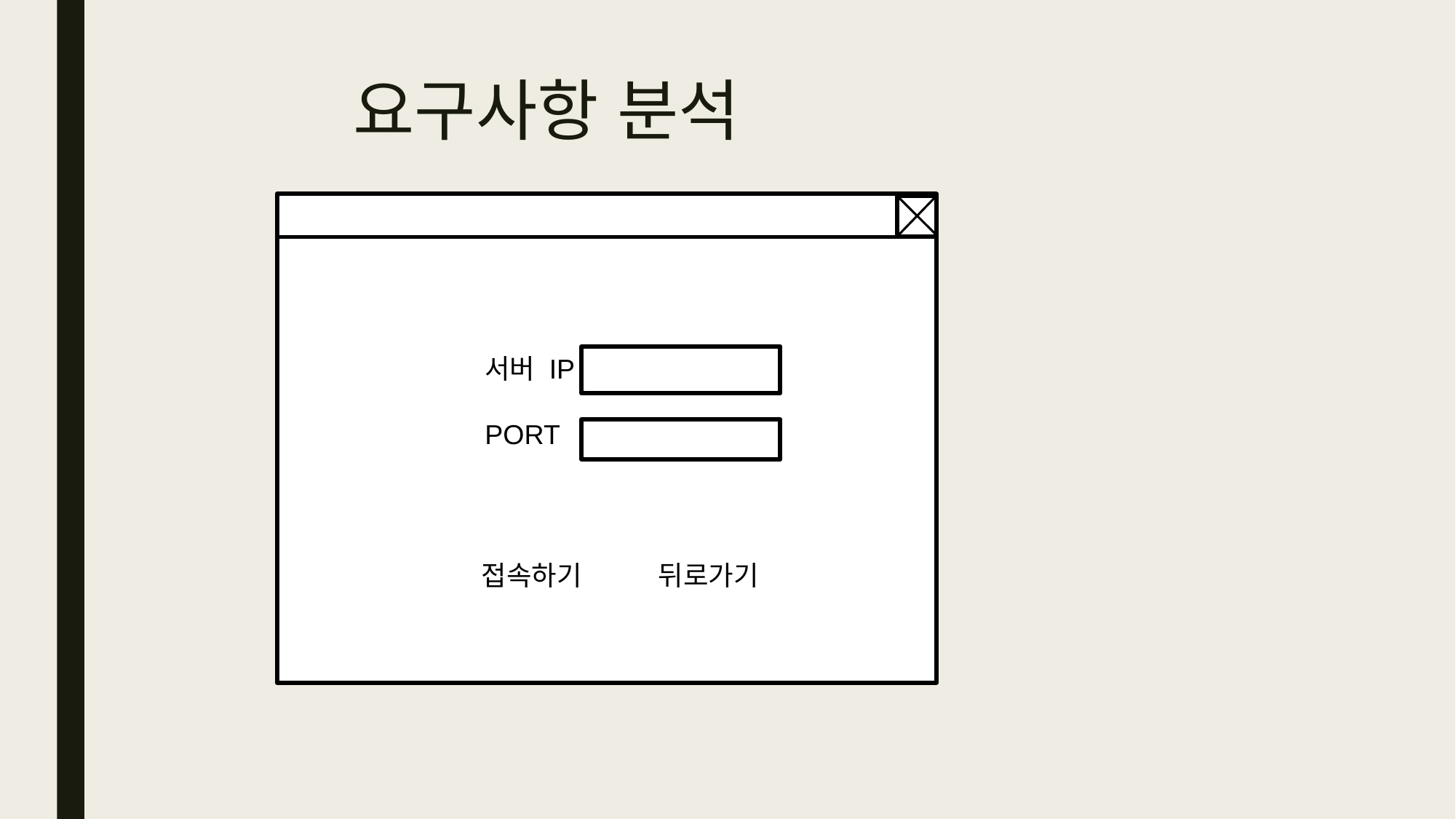

# 요구사항 분석

서버 IP

PORT

접속하기          뒤로가기
펜싱 게임
게임시작

나가기